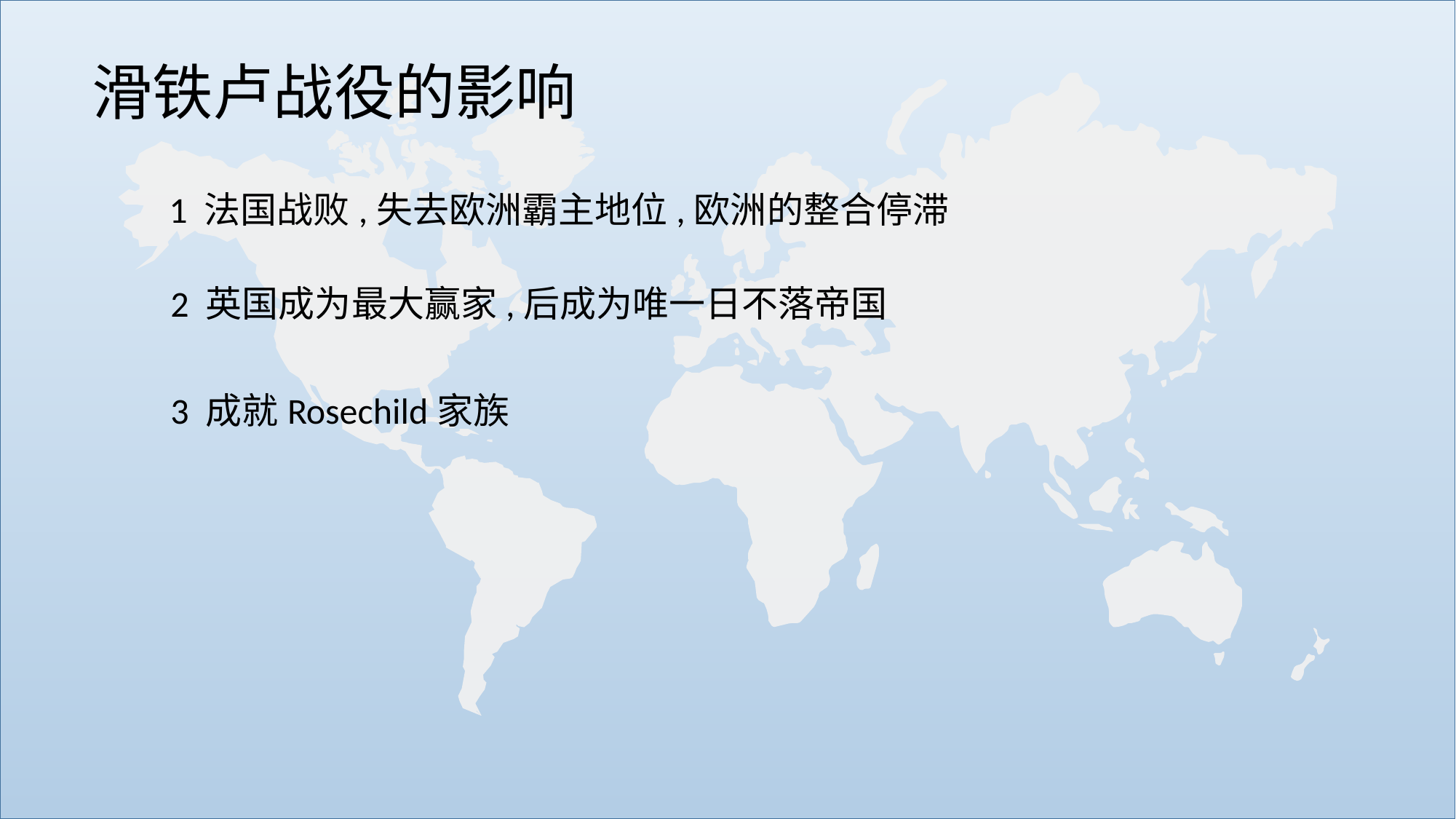

滑铁卢战役的影响
1 法国战败,失去欧洲霸主地位,欧洲的整合停滞
2 英国成为最大赢家,后成为唯一日不落帝国
3 成就Rosechild家族